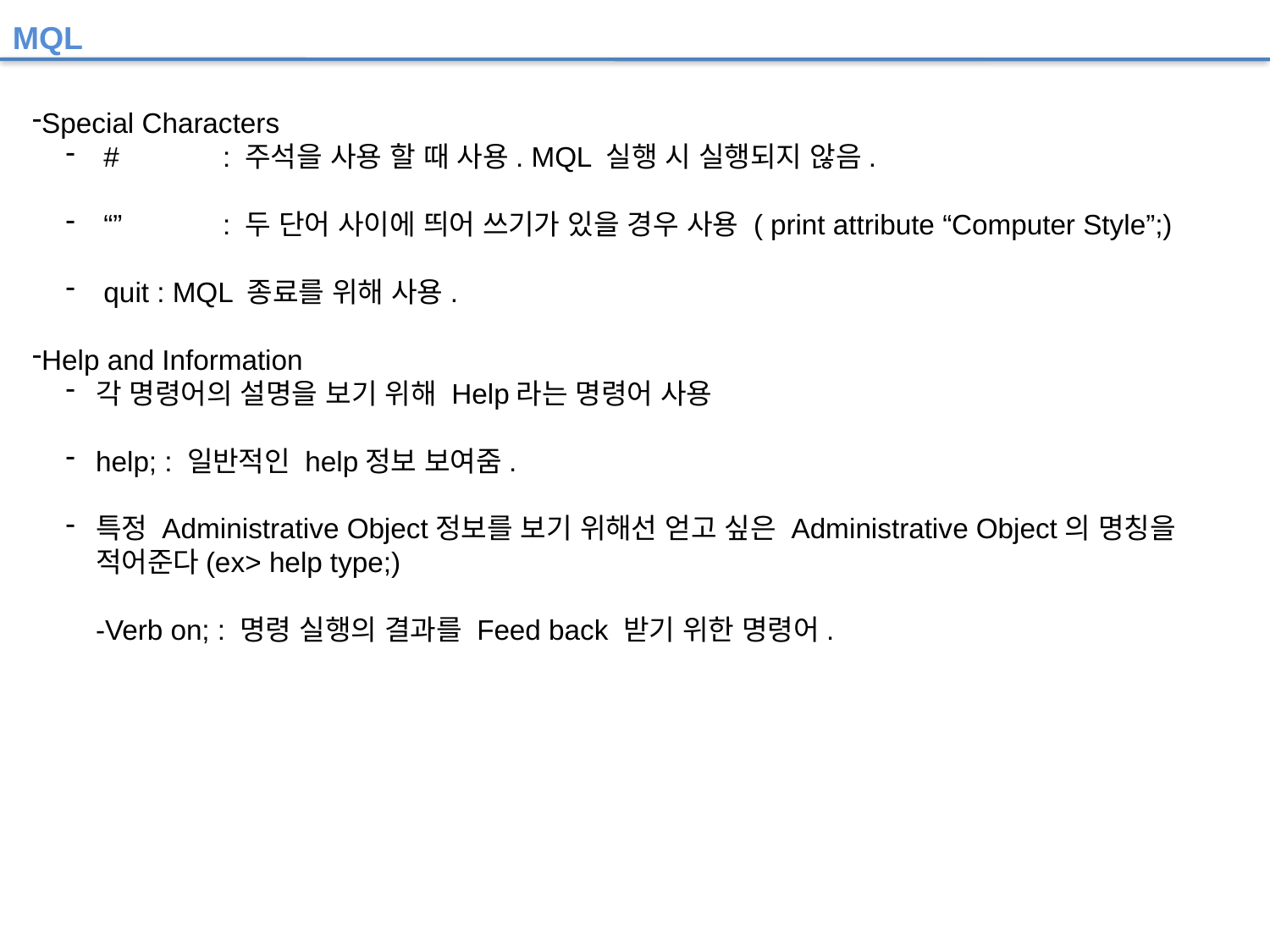

MQL
Special Characters
 # 	: 주석을 사용 할 때 사용. MQL 실행 시 실행되지 않음.

 “”	: 두 단어 사이에 띄어 쓰기가 있을 경우 사용 ( print attribute “Computer Style”;)

 quit : MQL 종료를 위해 사용.

Help and Information
각 명령어의 설명을 보기 위해 Help라는 명령어 사용

help; : 일반적인 help정보 보여줌.

특정 Administrative Object정보를 보기 위해선 얻고 싶은 Administrative Object의 명칭을 적어준다(ex> help type;)

-Verb on; : 명령 실행의 결과를 Feed back 받기 위한 명령어.